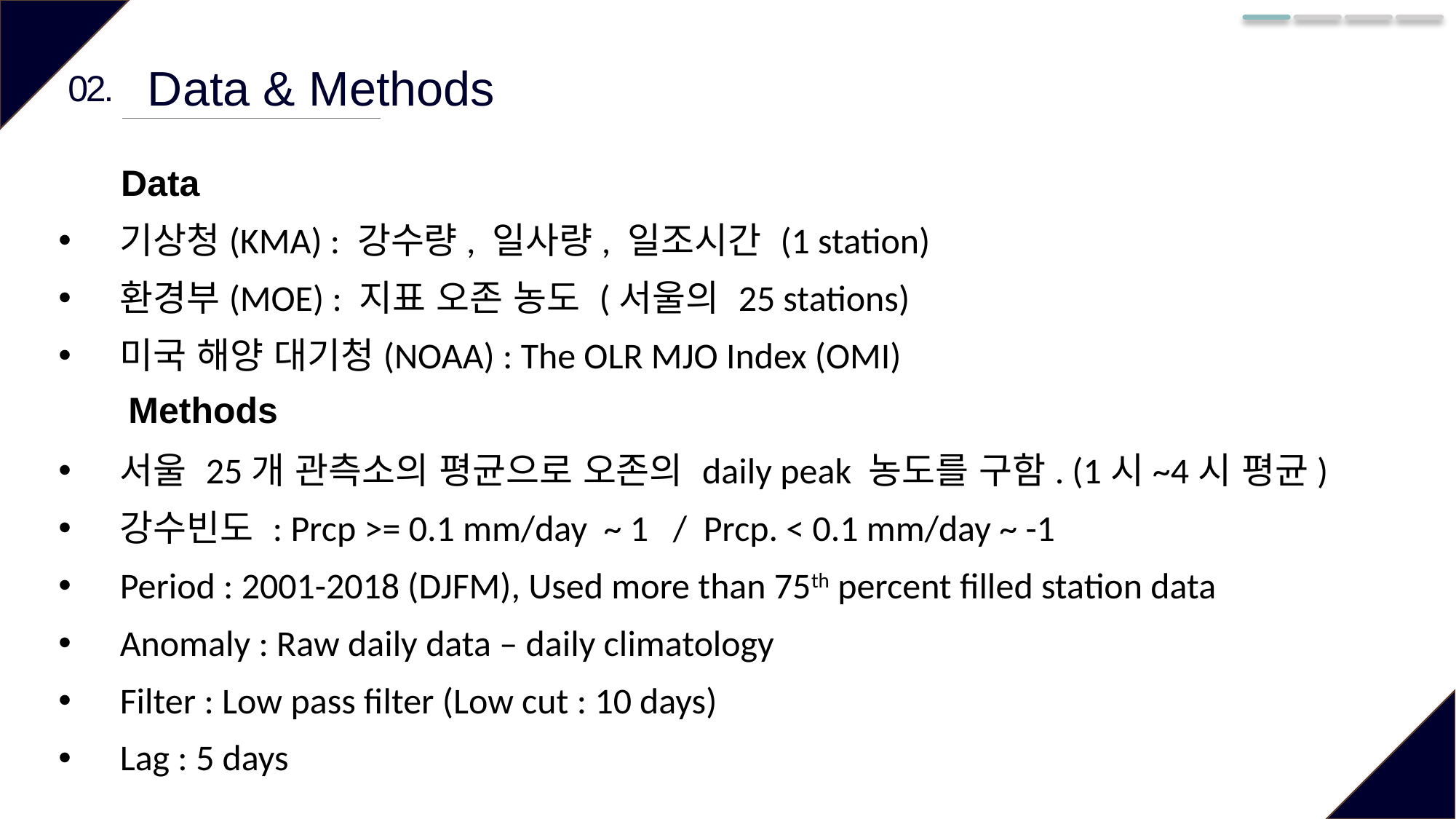

Data & Methods
02.
Data
기상청(KMA) : 강수량, 일사량, 일조시간 (1 station)
환경부(MOE) : 지표 오존 농도 (서울의 25 stations)
미국 해양 대기청(NOAA) : The OLR MJO Index (OMI)

서울 25개 관측소의 평균으로 오존의 daily peak 농도를 구함. (1시~4시 평균)
강수빈도 : Prcp >= 0.1 mm/day  ~ 1   /  Prcp. < 0.1 mm/day ~ -1
Period : 2001-2018 (DJFM), Used more than 75th percent filled station data
Anomaly : Raw daily data – daily climatology
Filter : Low pass filter (Low cut : 10 days)
Lag : 5 days
Methods